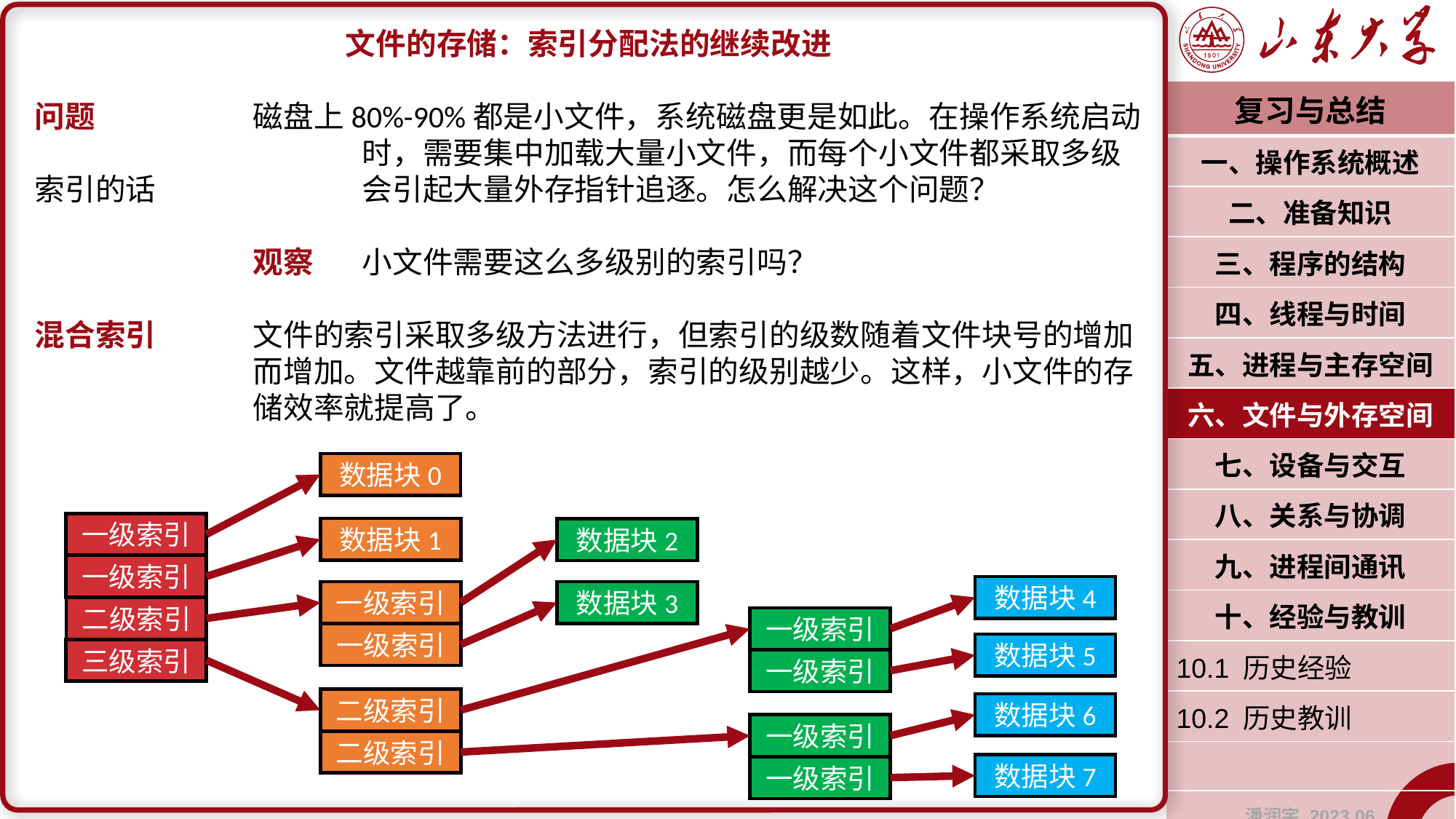

文件的存储：索引分配法的继续改进

问题		磁盘上80%-90%都是小文件，系统磁盘更是如此。在操作系统启动			时，需要集中加载大量小文件，而每个小文件都采取多级索引的话		会引起大量外存指针追逐。怎么解决这个问题？

		观察	小文件需要这么多级别的索引吗？

混合索引	文件的索引采取多级方法进行，但索引的级数随着文件块号的增加		而增加。文件越靠前的部分，索引的级别越少。这样，小文件的存		储效率就提高了。
| 复习与总结 |
| --- |
| 一、操作系统概述 |
| 二、准备知识 |
| 三、程序的结构 |
| 四、线程与时间 |
| 五、进程与主存空间 |
| 六、文件与外存空间 |
| 七、设备与交互 |
| 八、关系与协调 |
| 九、进程间通讯 |
| 十、经验与教训 |
| 10.1 历史经验 |
| 10.2 历史教训 |
|  |
| 潘润宇 2023.06 |
数据块0
一级索引
数据块1
数据块2
一级索引
数据块4
一级索引
数据块3
二级索引
一级索引
一级索引
数据块5
三级索引
一级索引
二级索引
数据块6
一级索引
二级索引
数据块7
一级索引